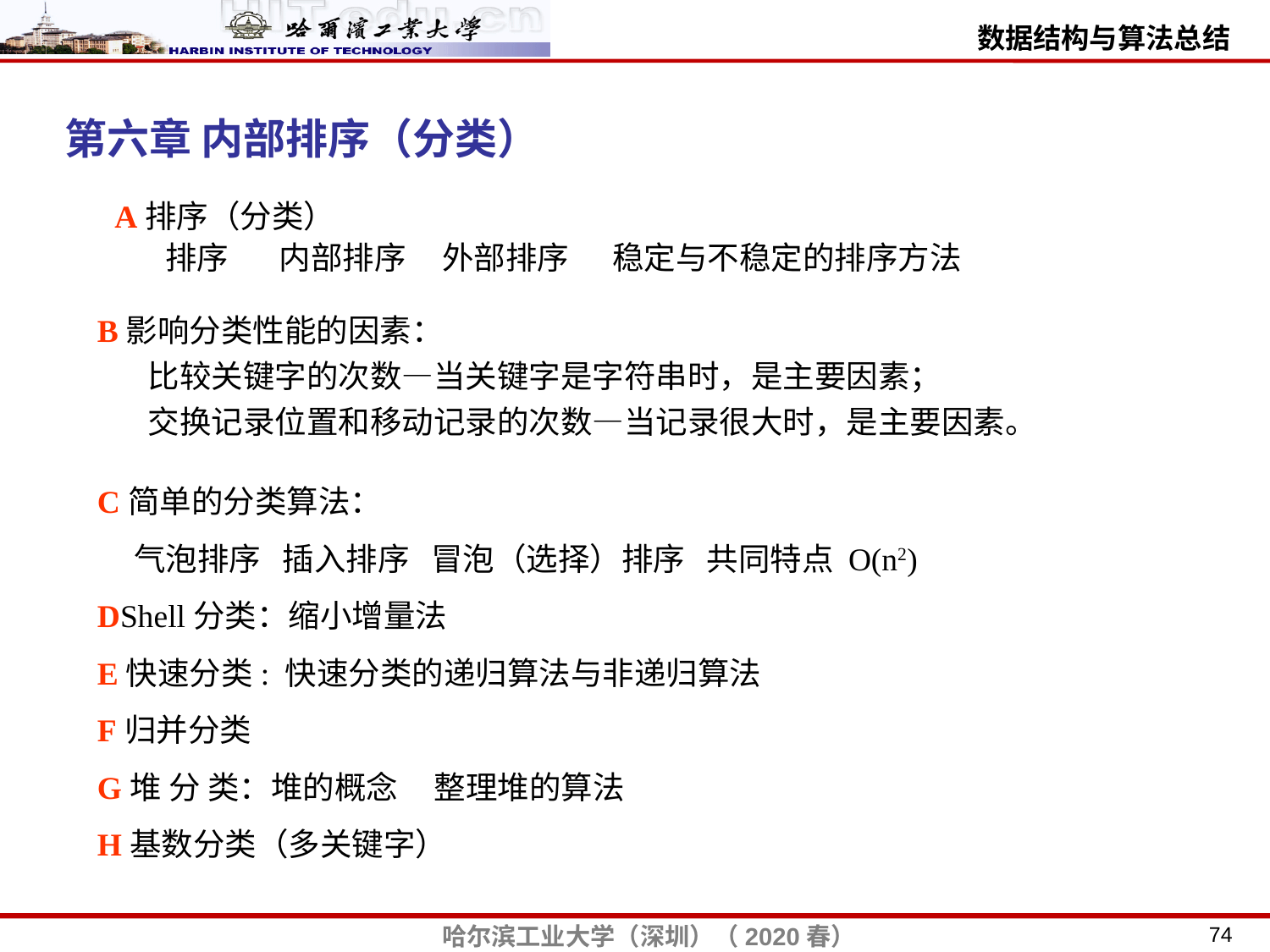

第六章 内部排序（分类）
A排序（分类）
      排序       内部排序     外部排序      稳定与不稳定的排序方法
B影响分类性能的因素：
      比较关键字的次数—当关键字是字符串时，是主要因素；
      交换记录位置和移动记录的次数—当记录很大时，是主要因素。
C简单的分类算法：
    气泡排序   插入排序   冒泡（选择）排序   共同特点 O(n2)
DShell分类：缩小增量法
E快速分类: 快速分类的递归算法与非递归算法
F归并分类
G堆 分 类：堆的概念     整理堆的算法
H基数分类（多关键字）